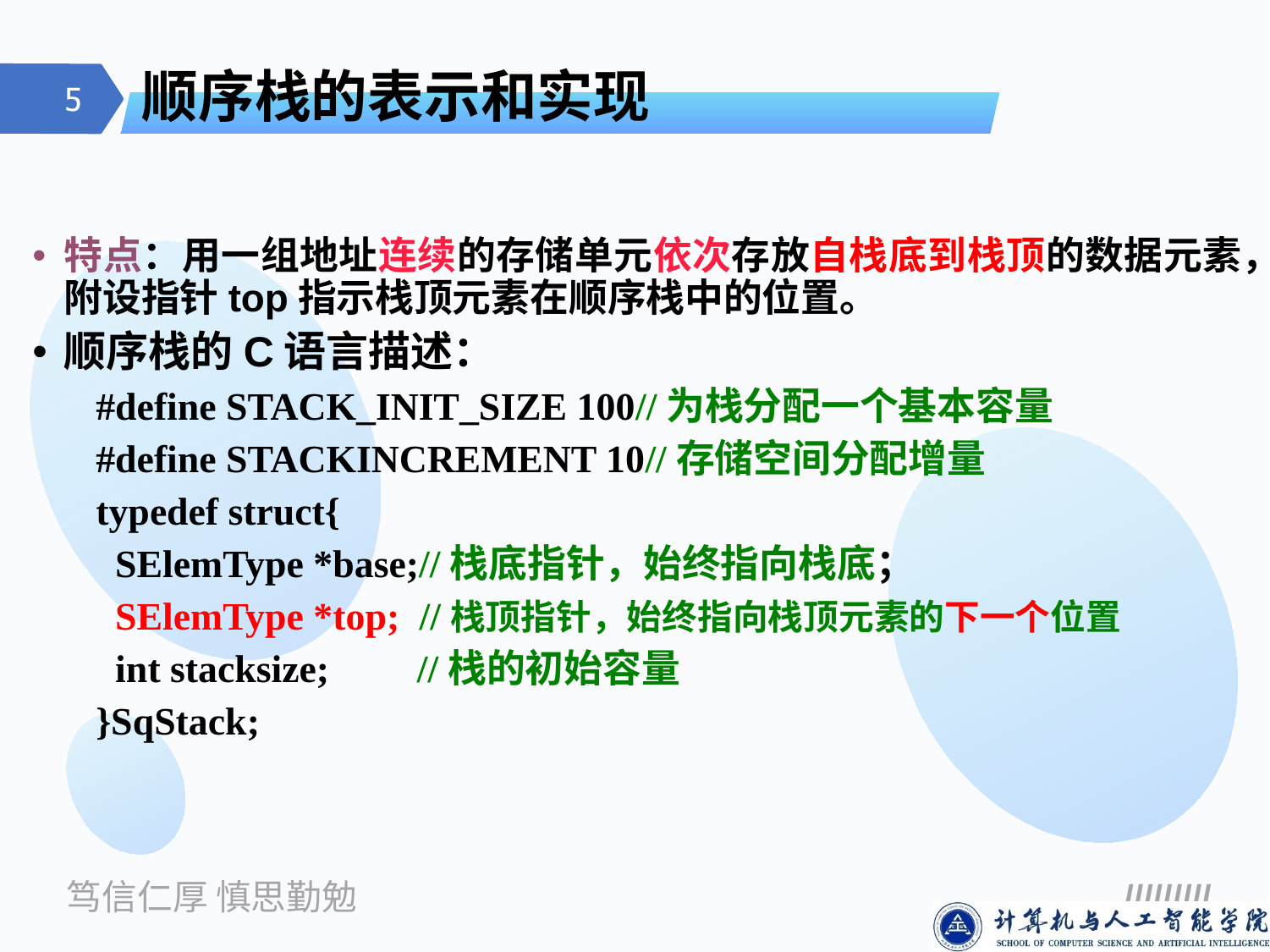

# 顺序栈的表示和实现
特点：用一组地址连续的存储单元依次存放自栈底到栈顶的数据元素，附设指针top指示栈顶元素在顺序栈中的位置。
顺序栈的C语言描述：
#define STACK_INIT_SIZE 100//为栈分配一个基本容量
#define STACKINCREMENT 10//存储空间分配增量
typedef struct{
  SElemType *base;//栈底指针，始终指向栈底；
  SElemType *top;  //栈顶指针，始终指向栈顶元素的下一个位置
  int stacksize;         //栈的初始容量
}SqStack;